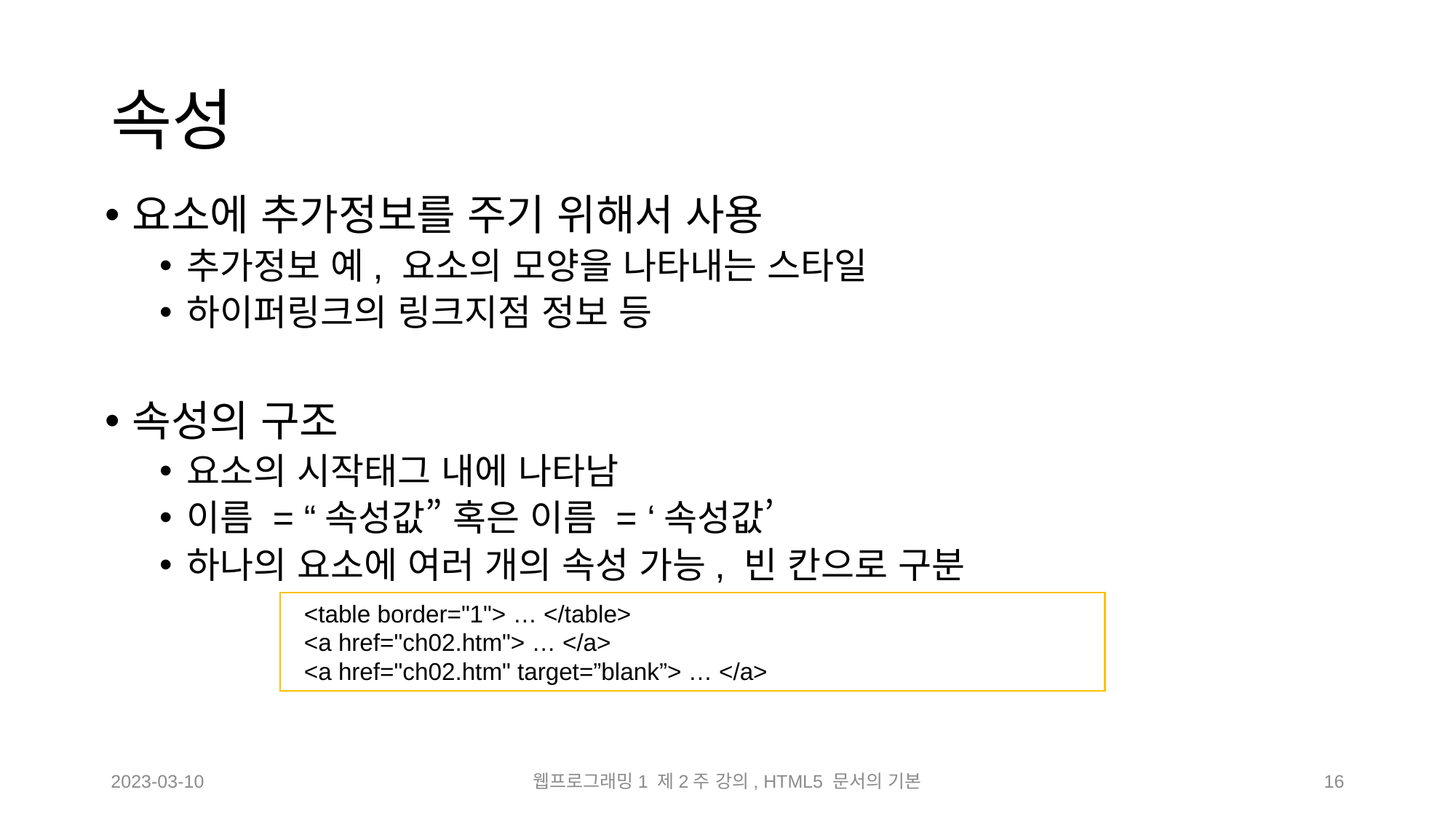

# 속성
요소에 추가정보를 주기 위해서 사용
추가정보 예, 요소의 모양을 나타내는 스타일
하이퍼링크의 링크지점 정보 등

속성의 구조
요소의 시작태그 내에 나타남
이름 = “속성값” 혹은 이름 = ‘속성값’
하나의 요소에 여러 개의 속성 가능, 빈 칸으로 구분
  <table border="1"> … </table>
  <a href="ch02.htm"> … </a>
  <a href="ch02.htm" target=”blank”> … </a>
2023-03-10
웹프로그래밍1 제2주 강의, HTML5 문서의 기본
16